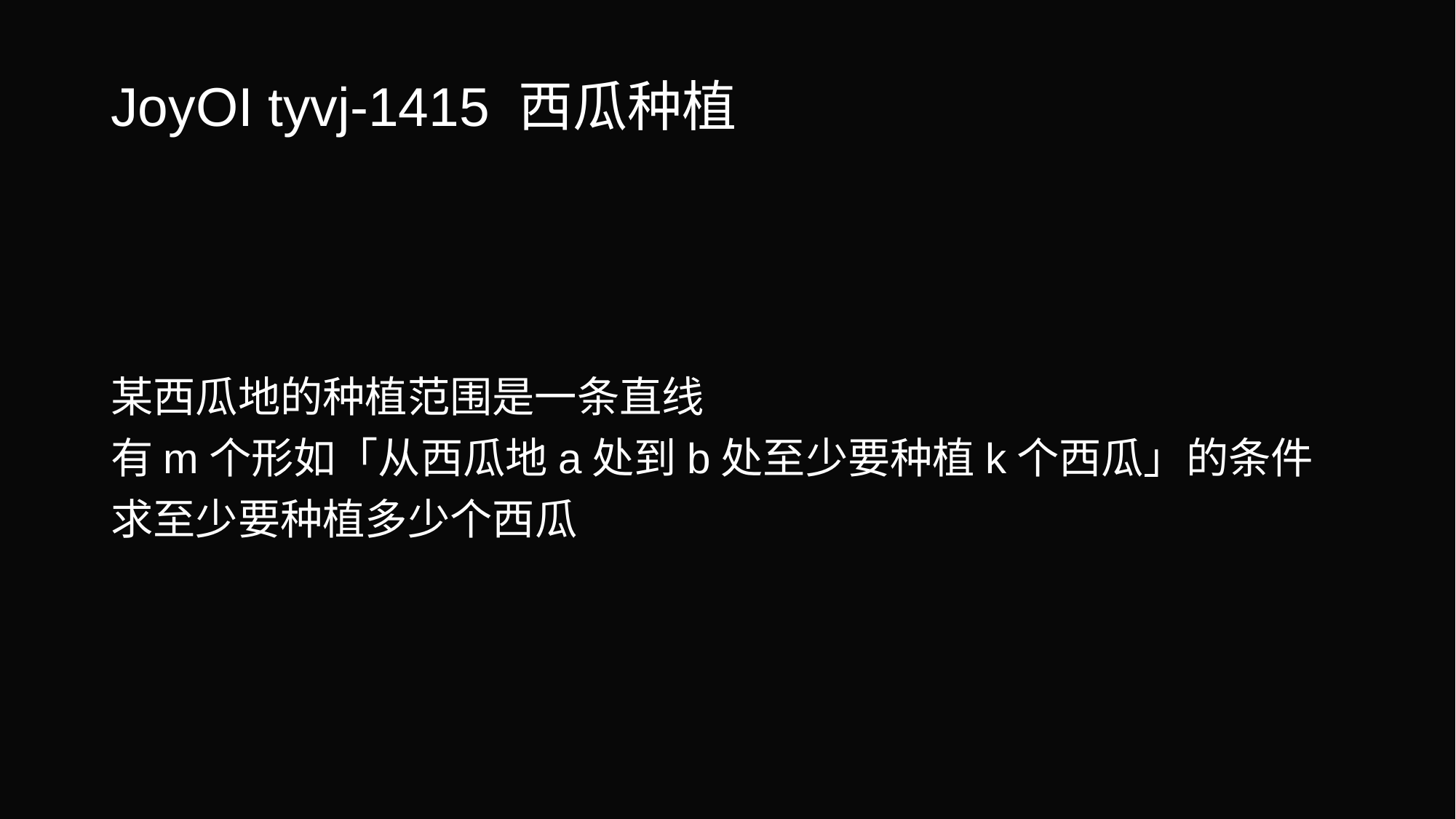

# JoyOI tyvj-1415 西瓜种植
某西瓜地的种植范围是一条直线
有m个形如「从西瓜地a处到b处至少要种植k个西瓜」的条件
求至少要种植多少个西瓜